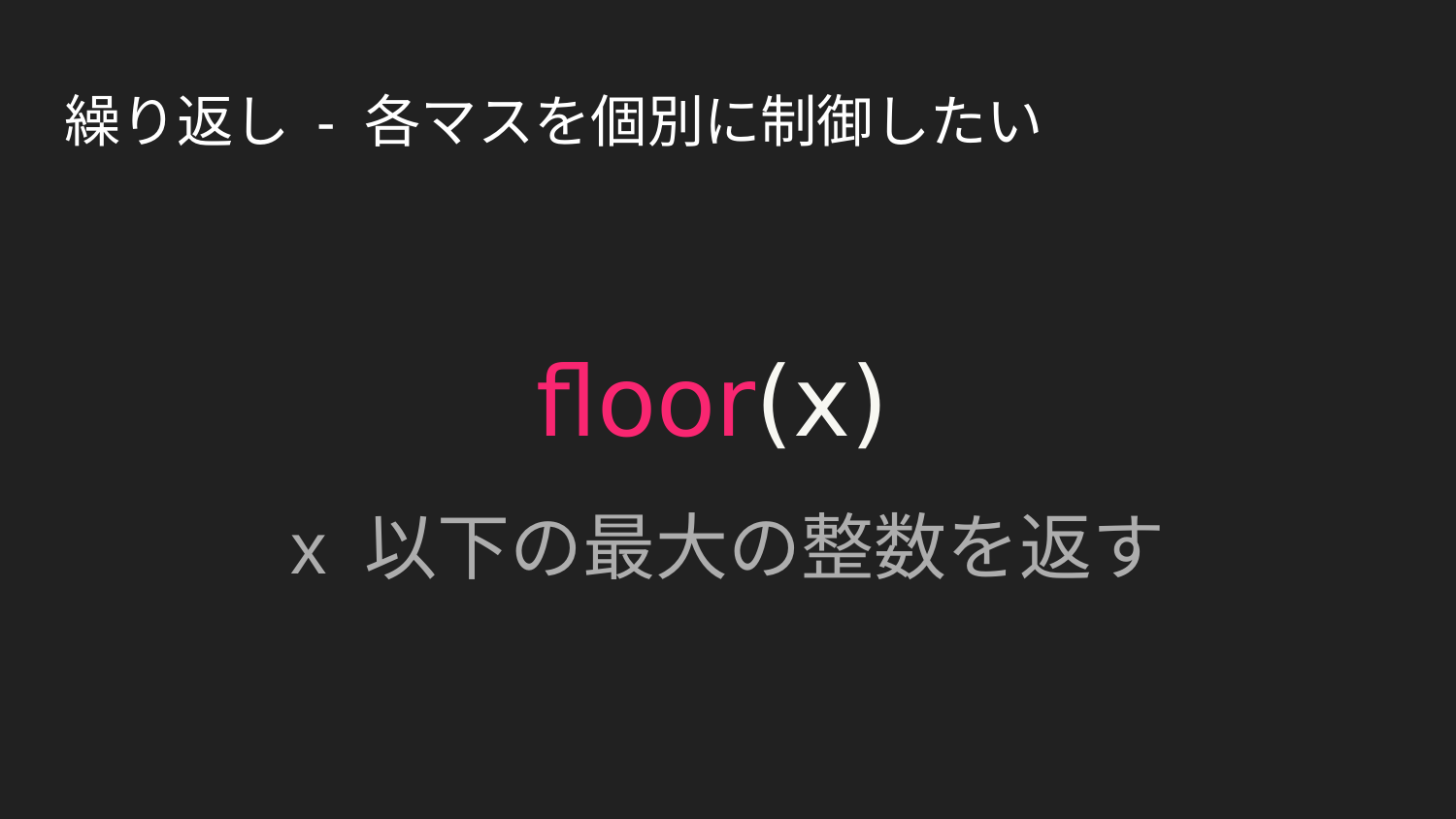

# 繰り返し - 各マスを個別に制御したい
floor(x)
x 以下の最大の整数を返す